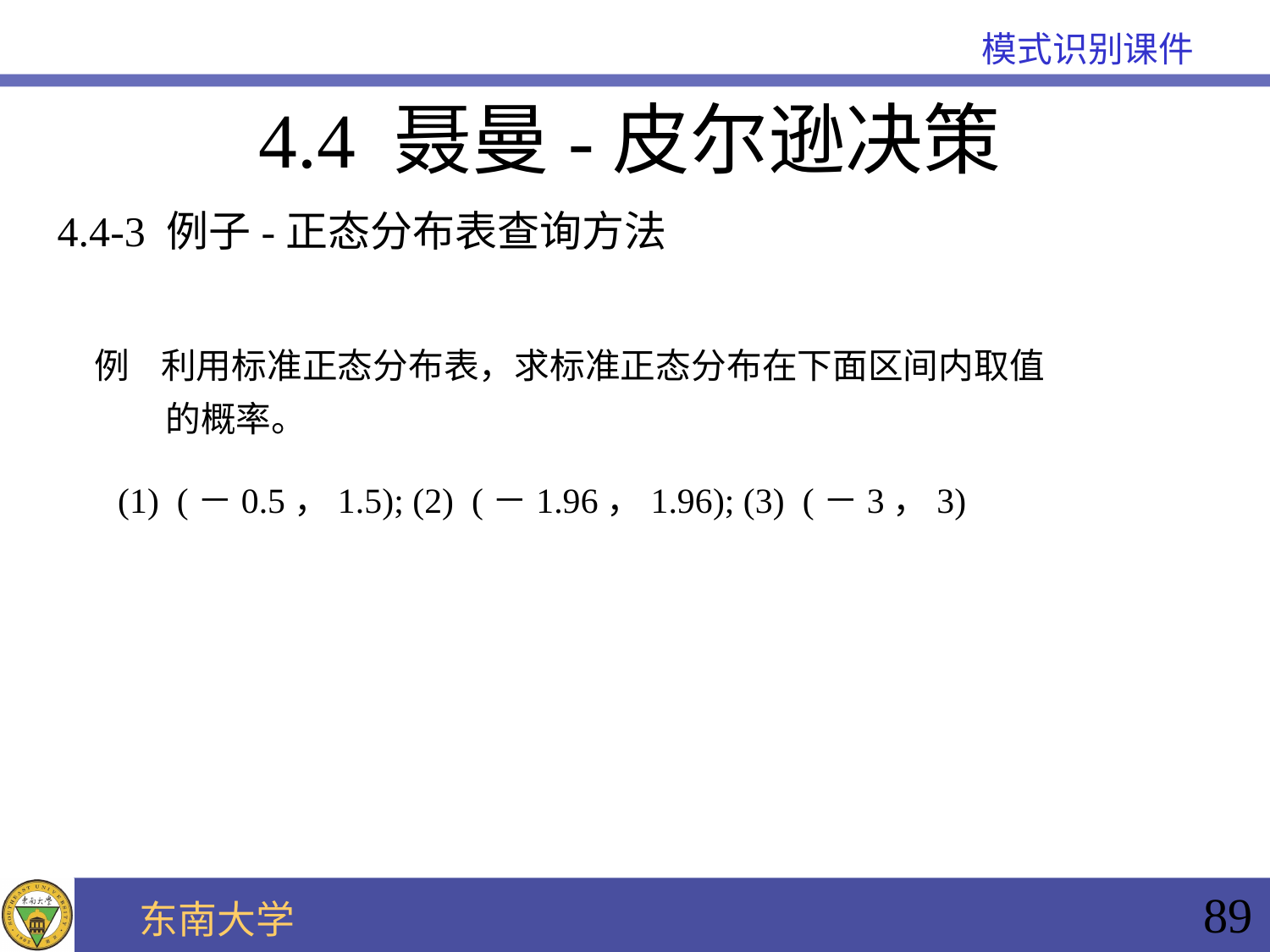

4.4 聂曼-皮尔逊决策
4.4-3 例子-正态分布表查询方法
例    利用标准正态分布表，求标准正态分布在下面区间内取值
        的概率。
(1)  (－0.5，1.5); (2)  (－1.96，1.96); (3)  (－3，3)
89